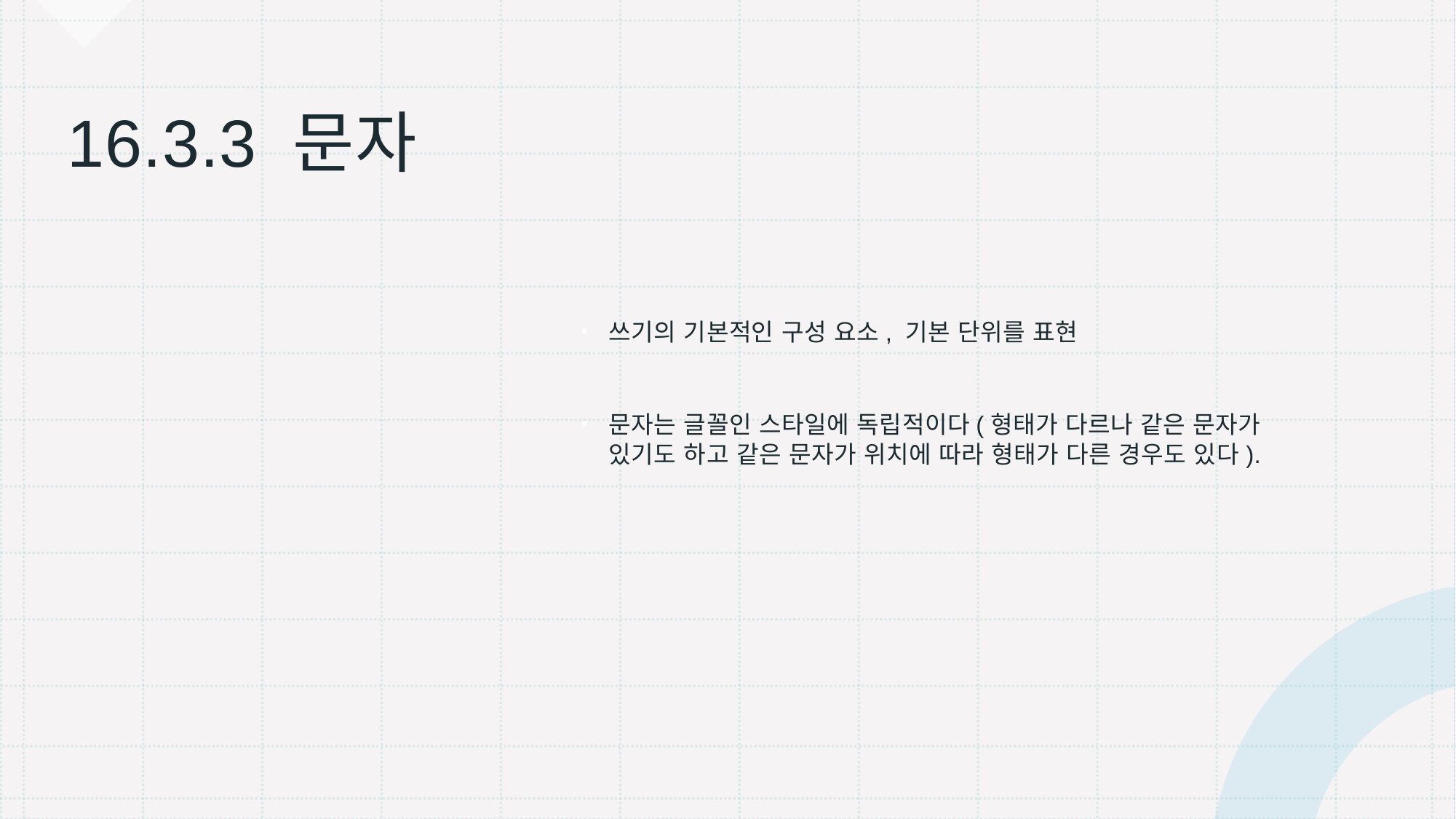

쓰기의 기본적인 구성 요소, 기본 단위를 표현

문자는 글꼴인 스타일에 독립적이다(형태가 다르나 같은 문자가 있기도 하고 같은 문자가 위치에 따라 형태가 다른 경우도 있다).

# 16.3.3 문자